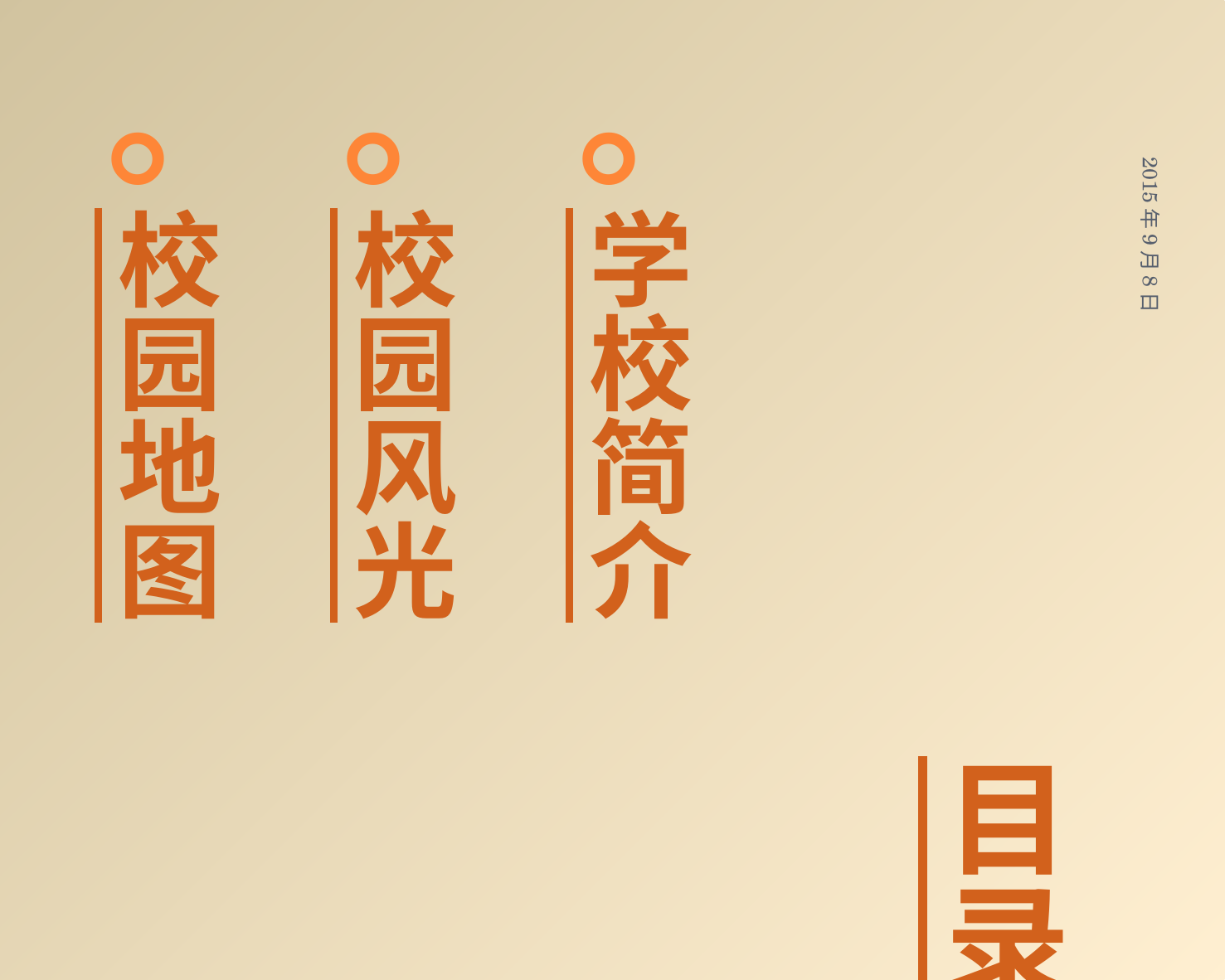

学校简介
校园风光
校园地图
2015年9月8日
# 目录
2